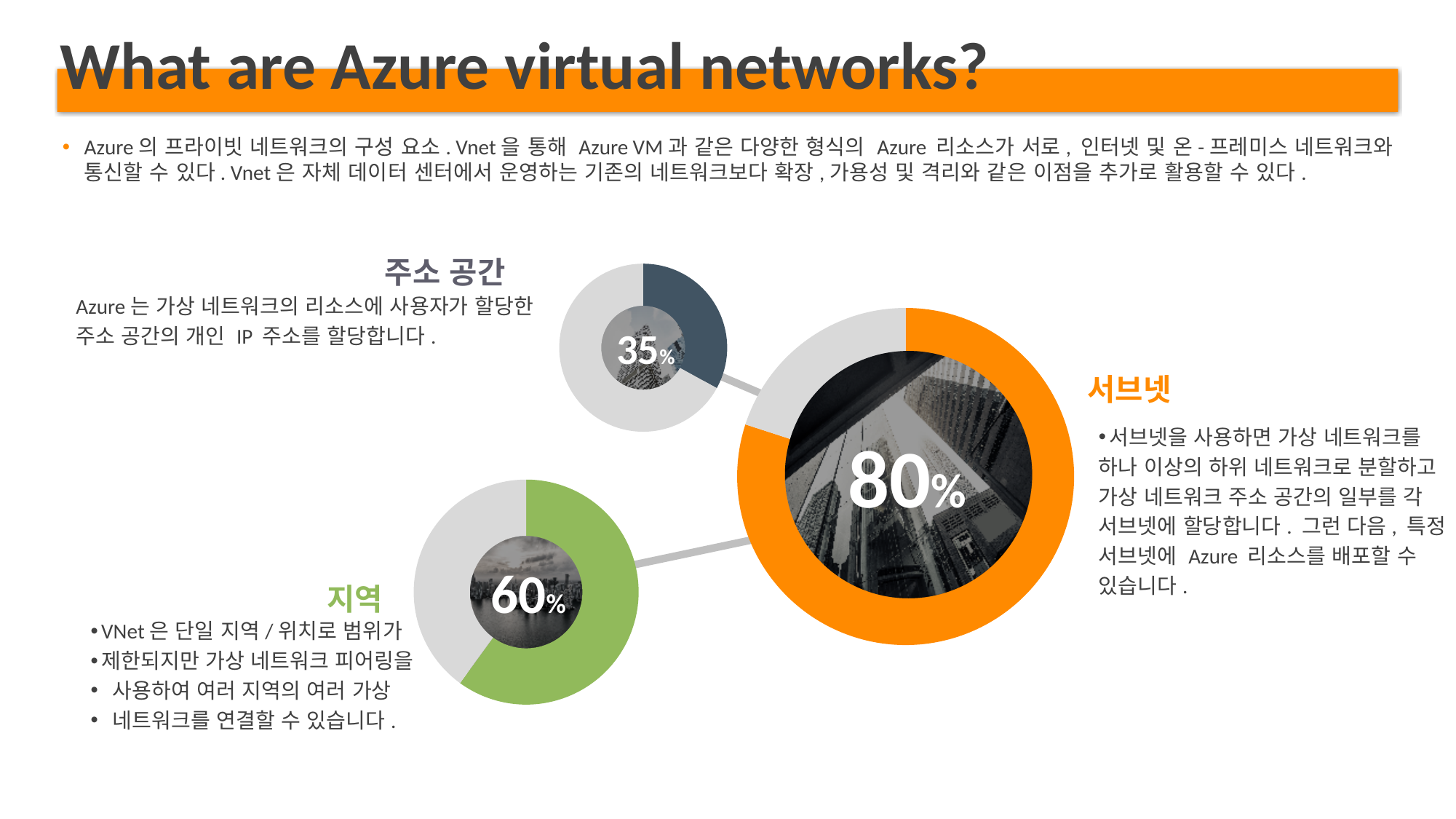

What are Azure virtual networks?

Azure의 프라이빗 네트워크의 구성 요소. Vnet을 통해 Azure VM과 같은 다양한 형식의 Azure 리소스가 서로, 인터넷 및 온-프레미스 네트워크와 통신할 수 있다. Vnet은 자체 데이터 센터에서 운영하는 기존의 네트워크보다 확장,가용성 및 격리와 같은 이점을 추가로 활용할 수 있다.
주소 공간
Azure는 가상 네트워크의 리소스에 사용자가 할당한
주소 공간의 개인 IP 주소를 할당합니다.

### Chart

| Category | 판매 |
|---|---|
| value01 | 32.0 |
| value02 | 65.0 |

### Chart

| Category | 판매 |
|---|---|
| value01 | 80.0 |
| value02 | 20.0 |
35%

서브넷
서브넷을 사용하면 가상 네트워크를
하나 이상의 하위 네트워크로 분할하고
가상 네트워크 주소 공간의 일부를 각
서브넷에 할당합니다. 그런 다음, 특정
서브넷에 Azure 리소스를 배포할 수
있습니다.
80%

### Chart

| Category | 판매 |
|---|---|
| value01 | 60.0 |
| value02 | 40.0 |

60%
지역
VNet은 단일 지역/위치로 범위가
제한되지만 가상 네트워크 피어링을
 사용하여 여러 지역의 여러 가상
 네트워크를 연결할 수 있습니다.